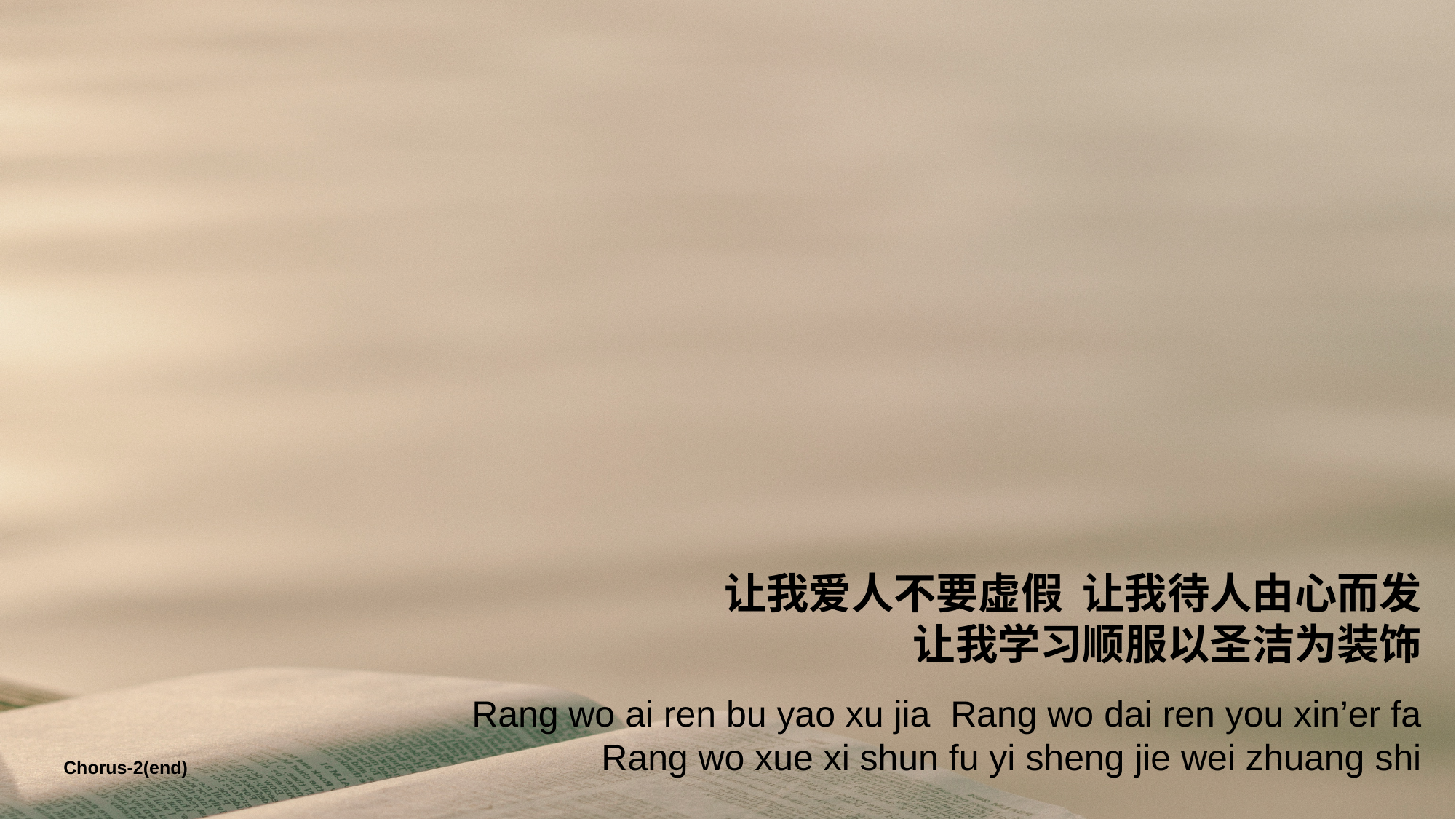

让我爱人不要虚假  让我待人由心而发
让我学习顺服以圣洁为装饰

Rang wo ai ren bu yao xu jia  Rang wo dai ren you xin’er fa
Rang wo xue xi shun fu yi sheng jie wei zhuang shi

Chorus-2(end)